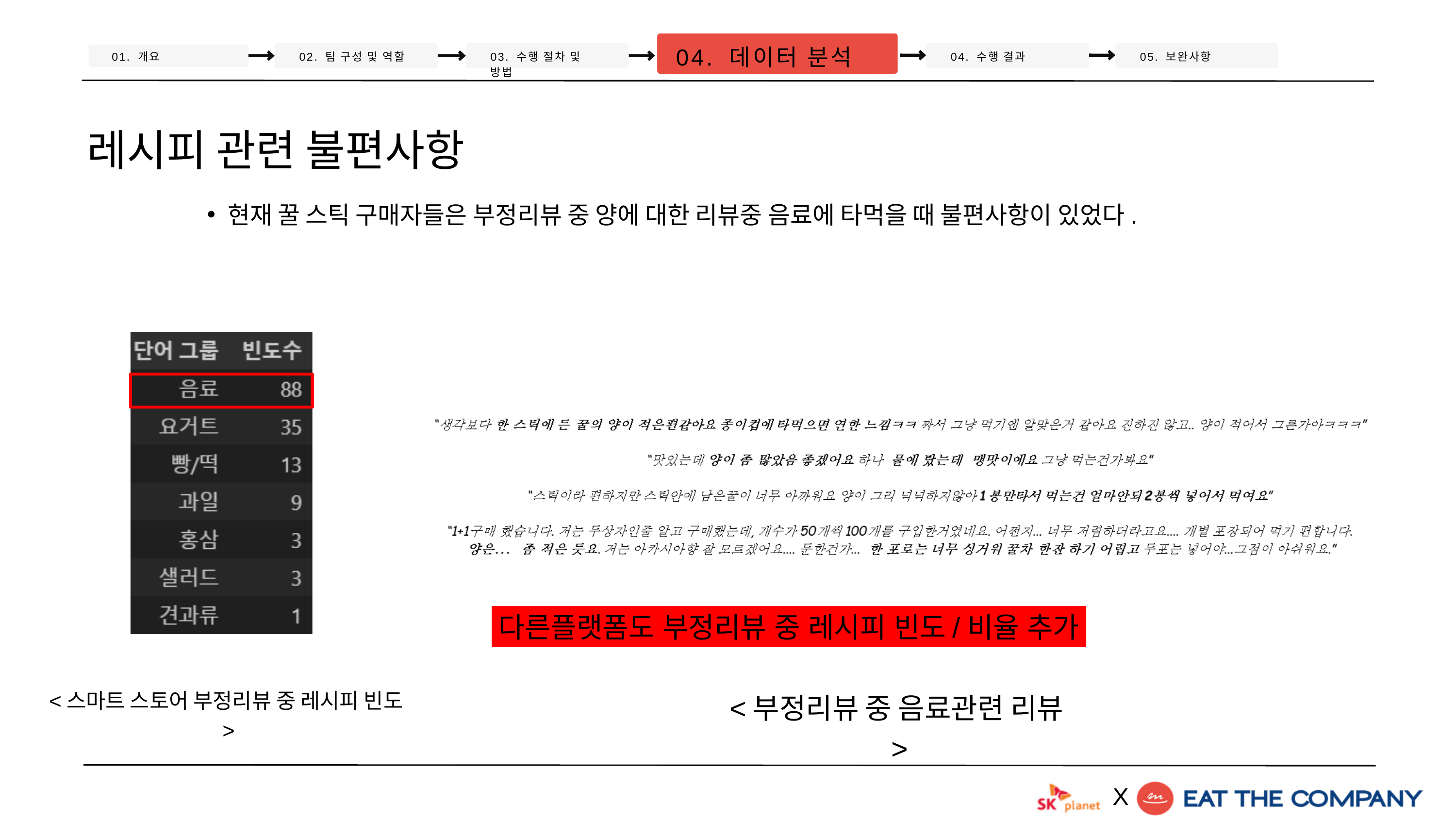

04. 데이터 분석

01. 개요

02. 팀 구성 및 역할

03. 수행 절차 및 방법

04. 수행 결과

05. 보완사항

현재 꿀 스틱 구매자들은 부정리뷰 중 양에 대한 리뷰중 음료에 타먹을 때 불편사항이 있었다.

레시피 관련 불편사항

다른플랫폼도 부정리뷰 중 레시피 빈도/비율 추가
<스마트 스토어 부정리뷰 중 레시피 빈도>
<부정리뷰 중 음료관련 리뷰>

X